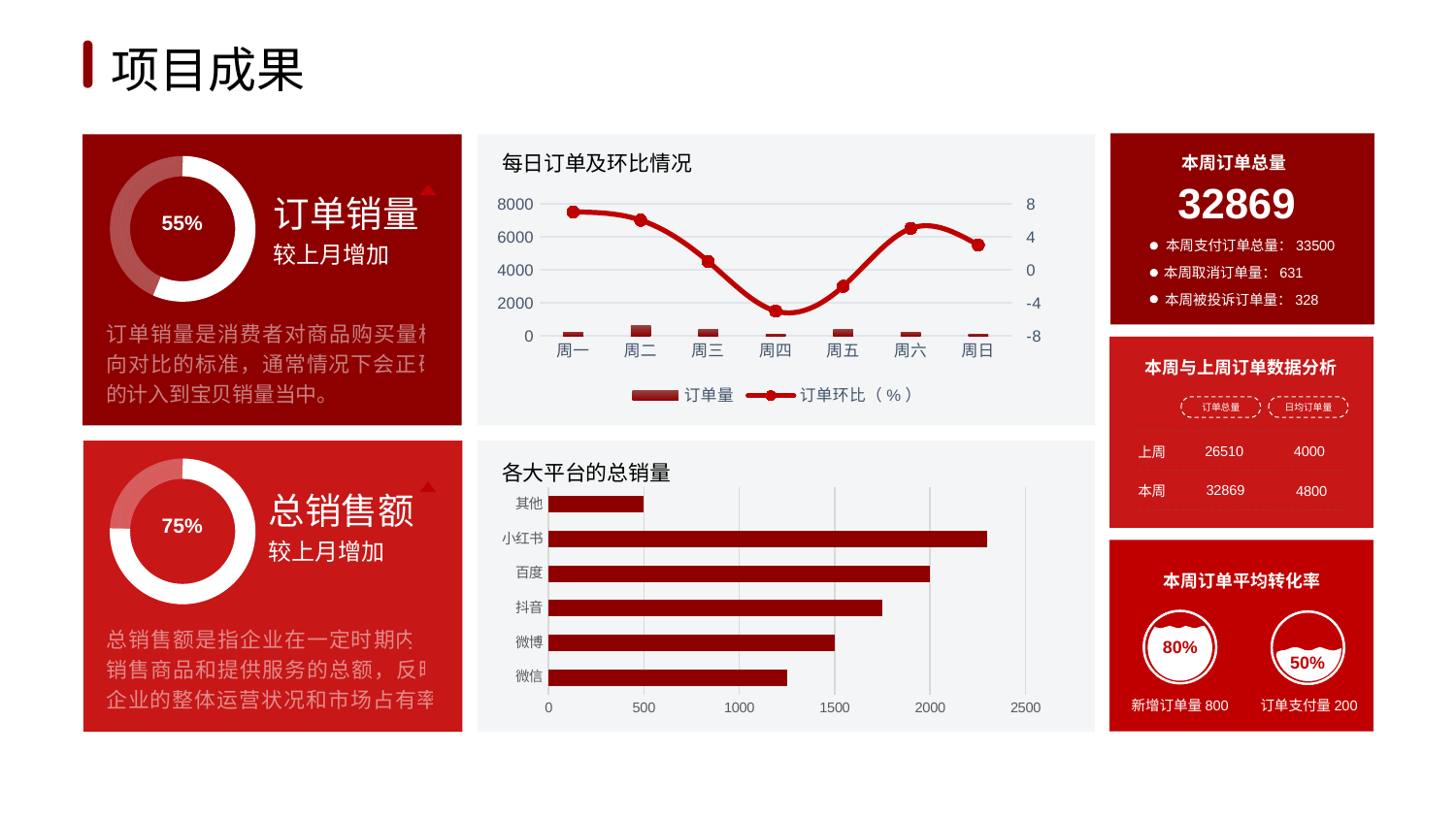

1
2
3
4
5
6
项目成果

每日订单及环比情况
本周订单总量

55%
32869

### Chart

| Category | 订单量 | 订单环比（%） |
|---|---|---|
| 周一 | 200.0 | 7.0 |
| 周二 | 600.0 | 6.0 |
| 周三 | 400.0 | 1.0 |
| 周四 | 100.0 | -5.0 |
| 周五 | 400.0 | -2.0 |
| 周六 | 200.0 | 5.0 |
| 周日 | 100.0 | 3.0 |
订单销量
本周支付订单总量：33500

较上月增加
本周取消订单量：631

本周被投诉订单量：328

订单销量是消费者对商品购买量横向对比的标准，通常情况下会正确的计入到宝贝销量当中。

本周与上周订单数据分析
订单总量
日均订单量
26510
4000
上周

各大平台的总销量

75%
32869
4800
本周

### Chart

| Category | 系列 1 |
|---|---|
| 微信 | 1250.0 |
| 微博 | 1500.0 |
| 抖音 | 1750.0 |
| 百度 | 2000.0 |
| 小红书 | 2300.0 |
| 其他 | 500.0 |
总销售额

较上月增加
本周订单平均转化率

总销售额是指企业在一定时期内，销售商品和提供服务的总额，反映企业的整体运营状况和市场占有率。

80%
50%

新增订单量800
订单支付量200